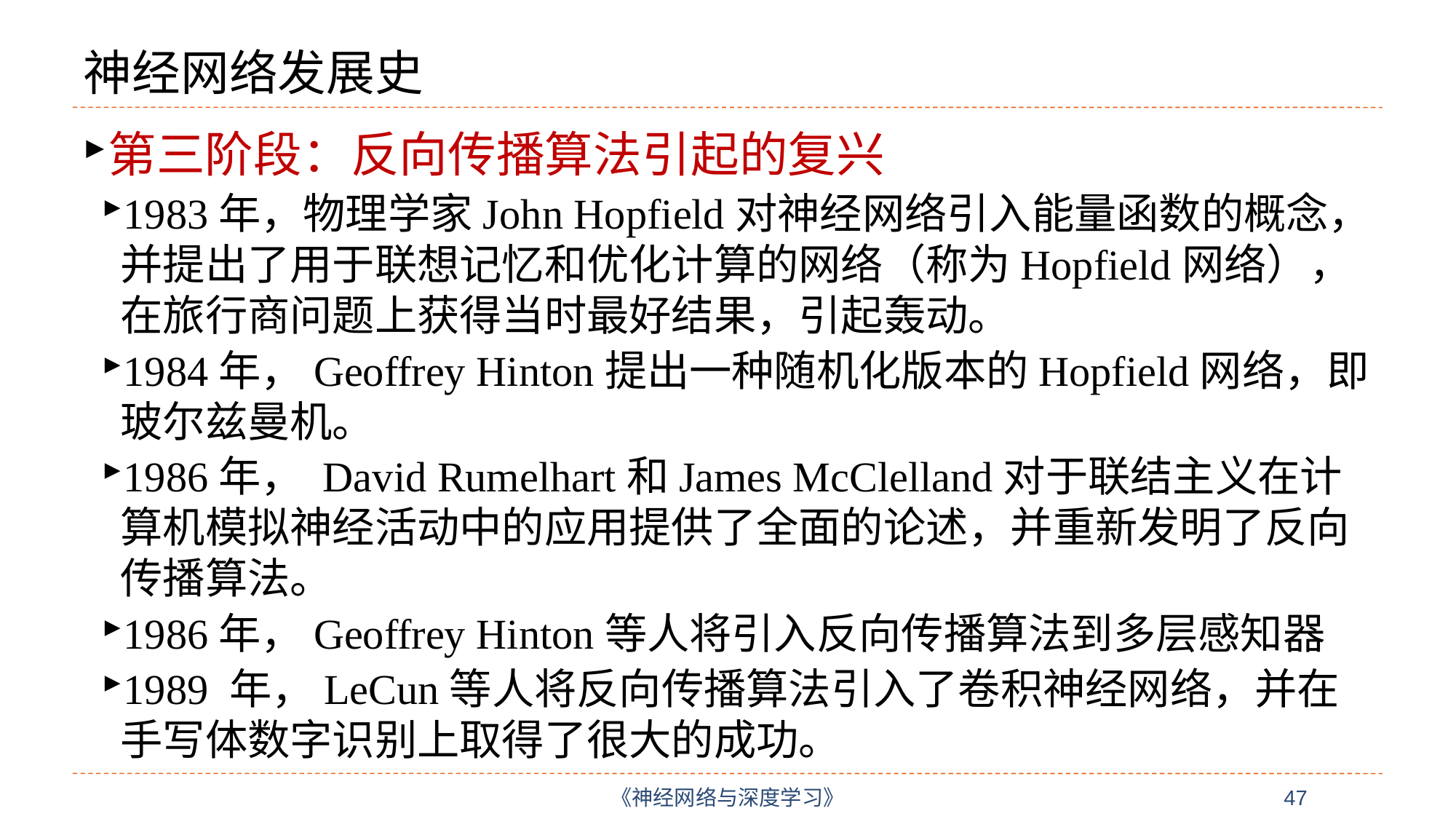

# 神经网络发展史
第三阶段：反向传播算法引起的复兴
1983年，物理学家John Hopfield对神经网络引入能量函数的概念，并提出了用于联想记忆和优化计算的网络（称为Hopfield网络），在旅行商问题上获得当时最好结果，引起轰动。
1984年，Geoffrey Hinton提出一种随机化版本的Hopfield网络，即玻尔兹曼机。
1986年， David Rumelhart和James McClelland对于联结主义在计算机模拟神经活动中的应用提供了全面的论述，并重新发明了反向传播算法。
1986年，Geoffrey Hinton等人将引入反向传播算法到多层感知器
1989 年，LeCun等人将反向传播算法引入了卷积神经网络，并在手写体数字识别上取得了很大的成功。